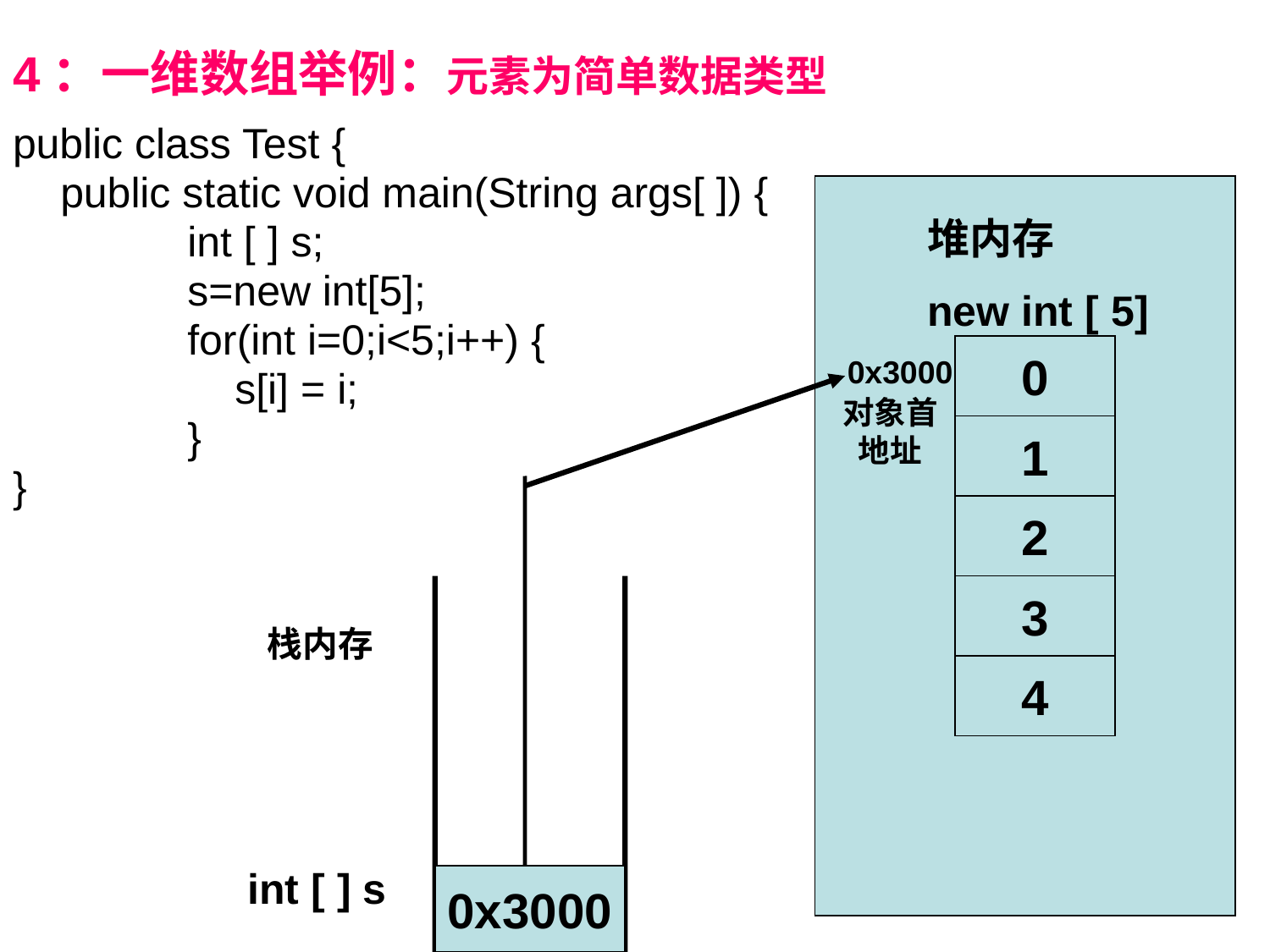

4：一维数组举例：元素为简单数据类型

public class Test {
	public static void main(String args[ ]) {
		int [ ] s;
		s=new int[5];
		for(int i=0;i<5;i++) {
		    s[i] = i;
		}
}

堆内存
new int [ 5]
1
2
3
0
0x3000

栈内存
0x3000
对象首地址
4
int [ ] s